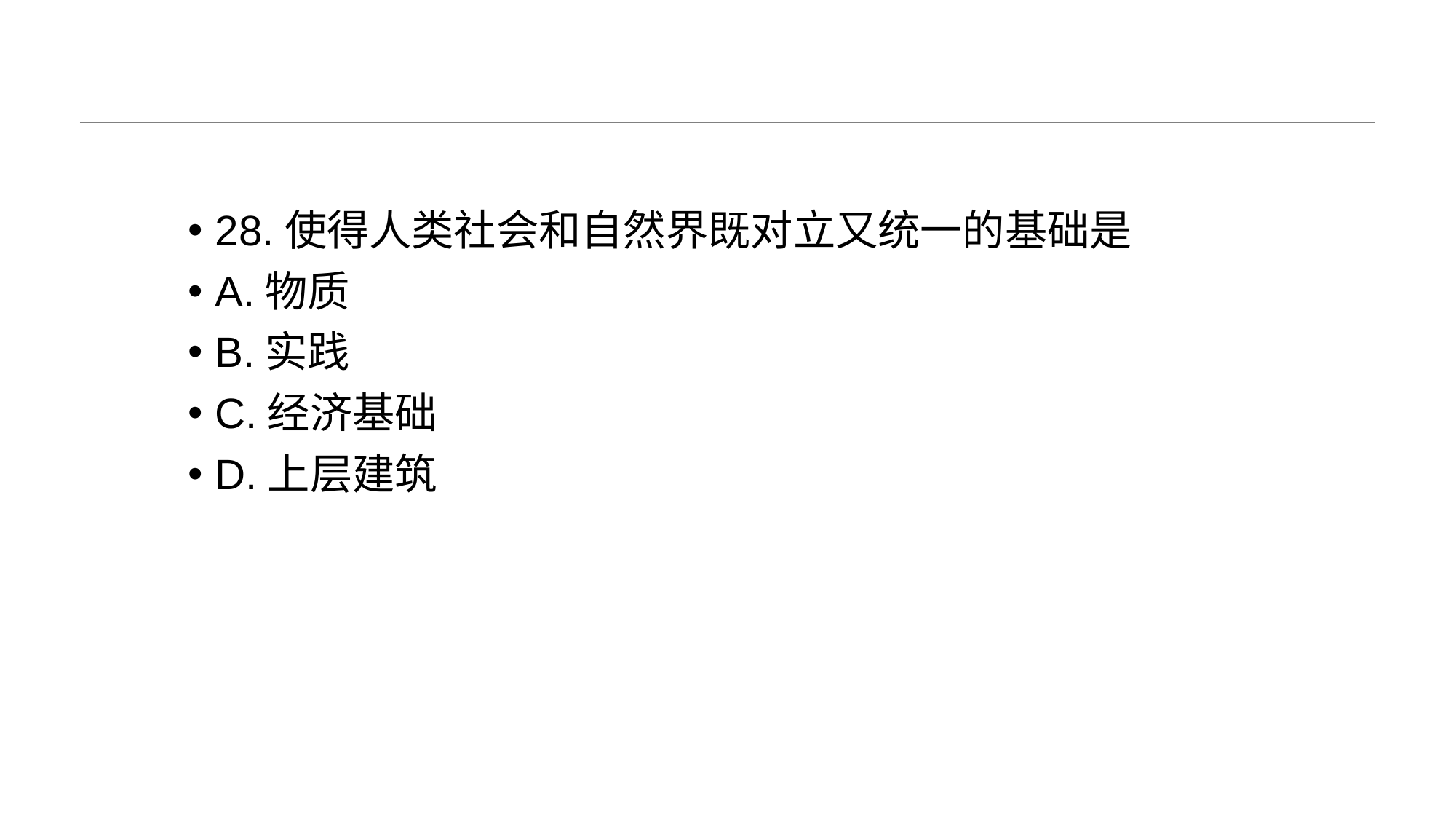

#
28.使得人类社会和自然界既对立又统一的基础是
A.物质
B.实践
C.经济基础
D.上层建筑